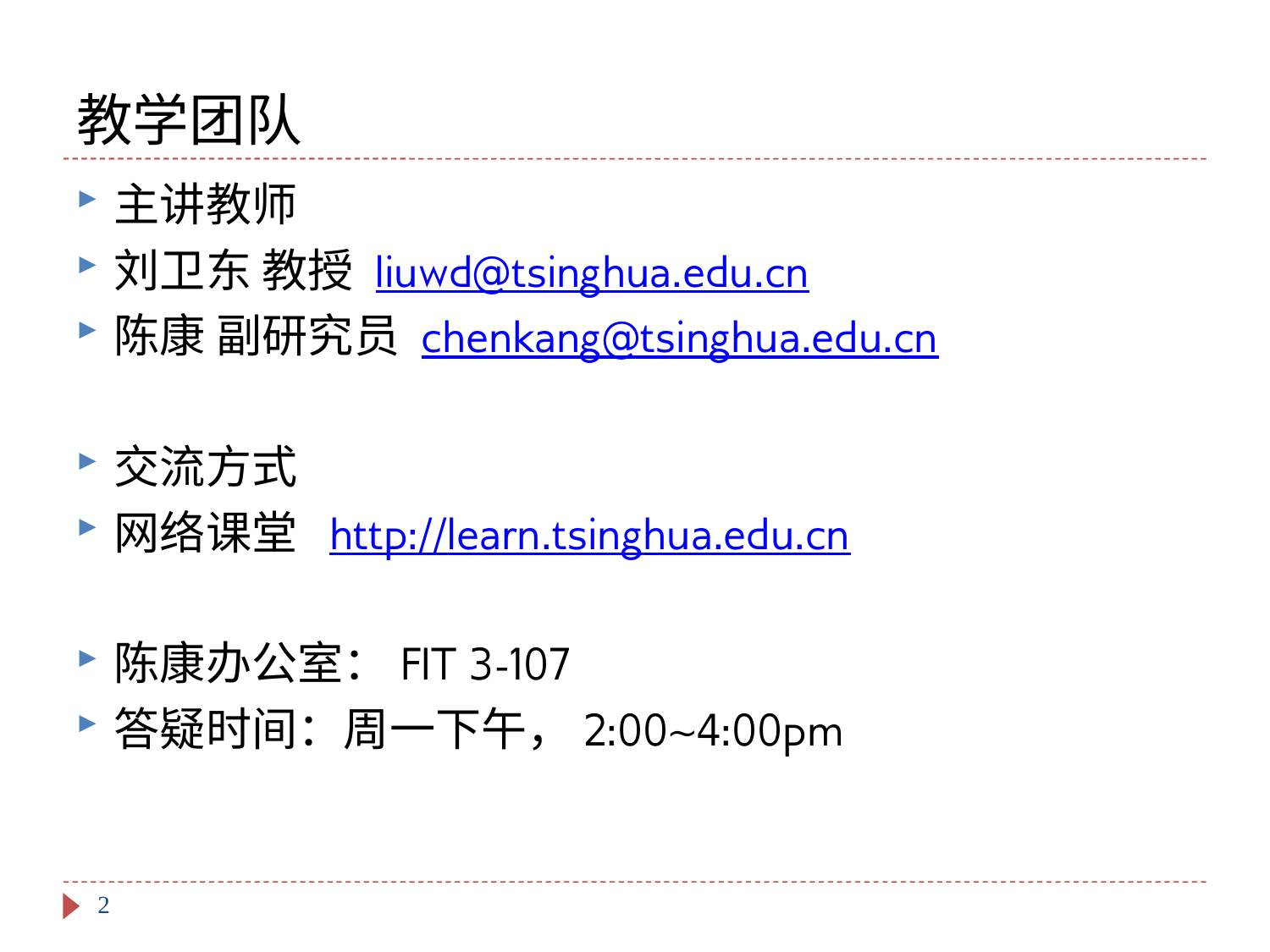

# 教学团队
主讲教师
刘卫东 教授 liuwd@tsinghua.edu.cn
陈康 副研究员 chenkang@tsinghua.edu.cn

交流方式
网络课堂  http://learn.tsinghua.edu.cn

陈康办公室：FIT 3-107
答疑时间：周一下午，2:00~4:00pm
2